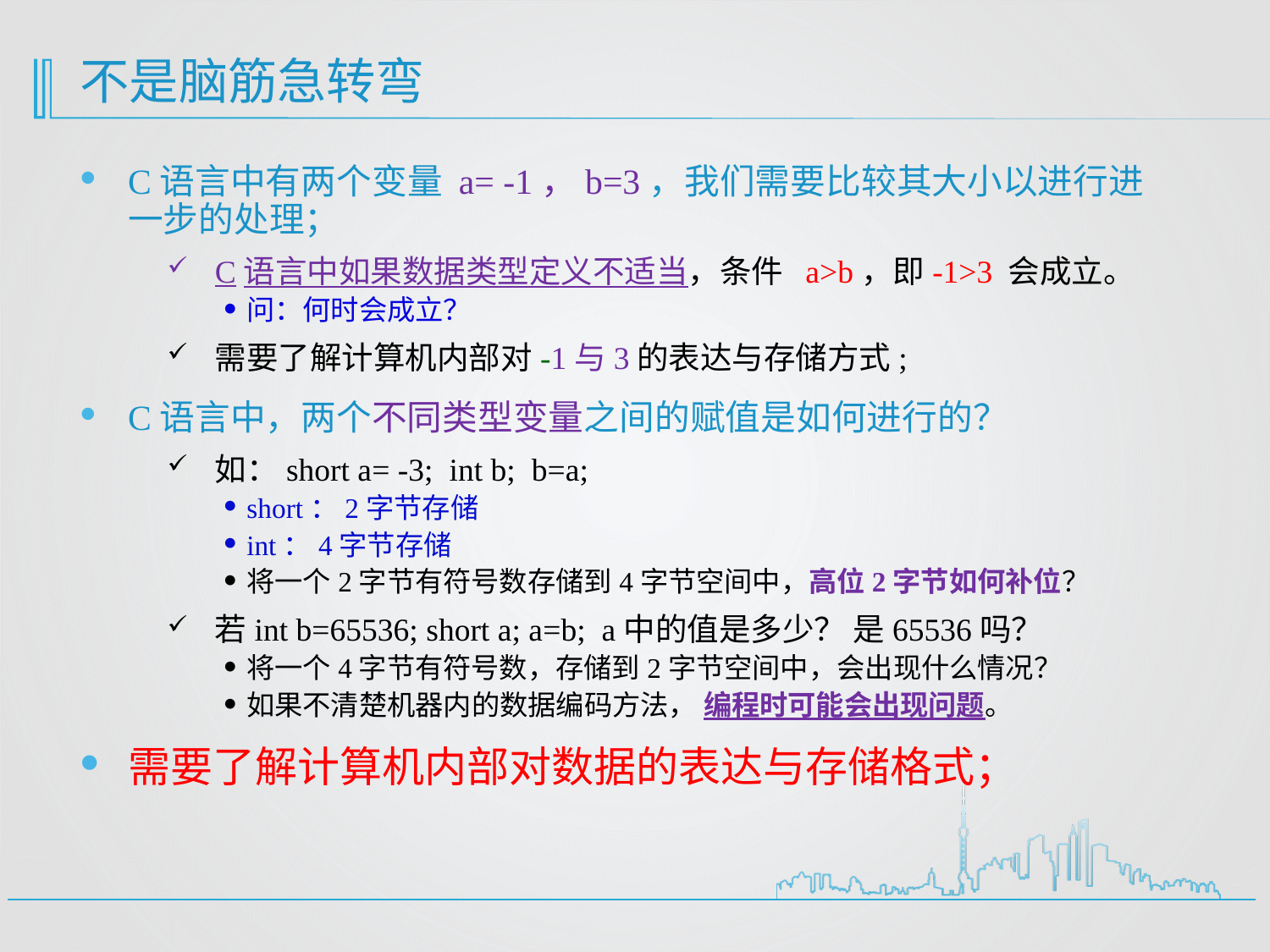

# 不是脑筋急转弯
C语言中有两个变量 a= -1，b=3，我们需要比较其大小以进行进一步的处理；
C语言中如果数据类型定义不适当，条件  a>b，即-1>3 会成立。
问：何时会成立？
需要了解计算机内部对-1与3的表达与存储方式;
C语言中，两个不同类型变量之间的赋值是如何进行的？
如：short a= -3;  int b;  b=a;
short：2字节存储
int：4字节存储
将一个2字节有符号数存储到4字节空间中，高位2字节如何补位？
若int b=65536; short a; a=b;  a中的值是多少？ 是65536吗？
将一个4字节有符号数，存储到2字节空间中，会出现什么情况？
如果不清楚机器内的数据编码方法， 编程时可能会出现问题。
需要了解计算机内部对数据的表达与存储格式；